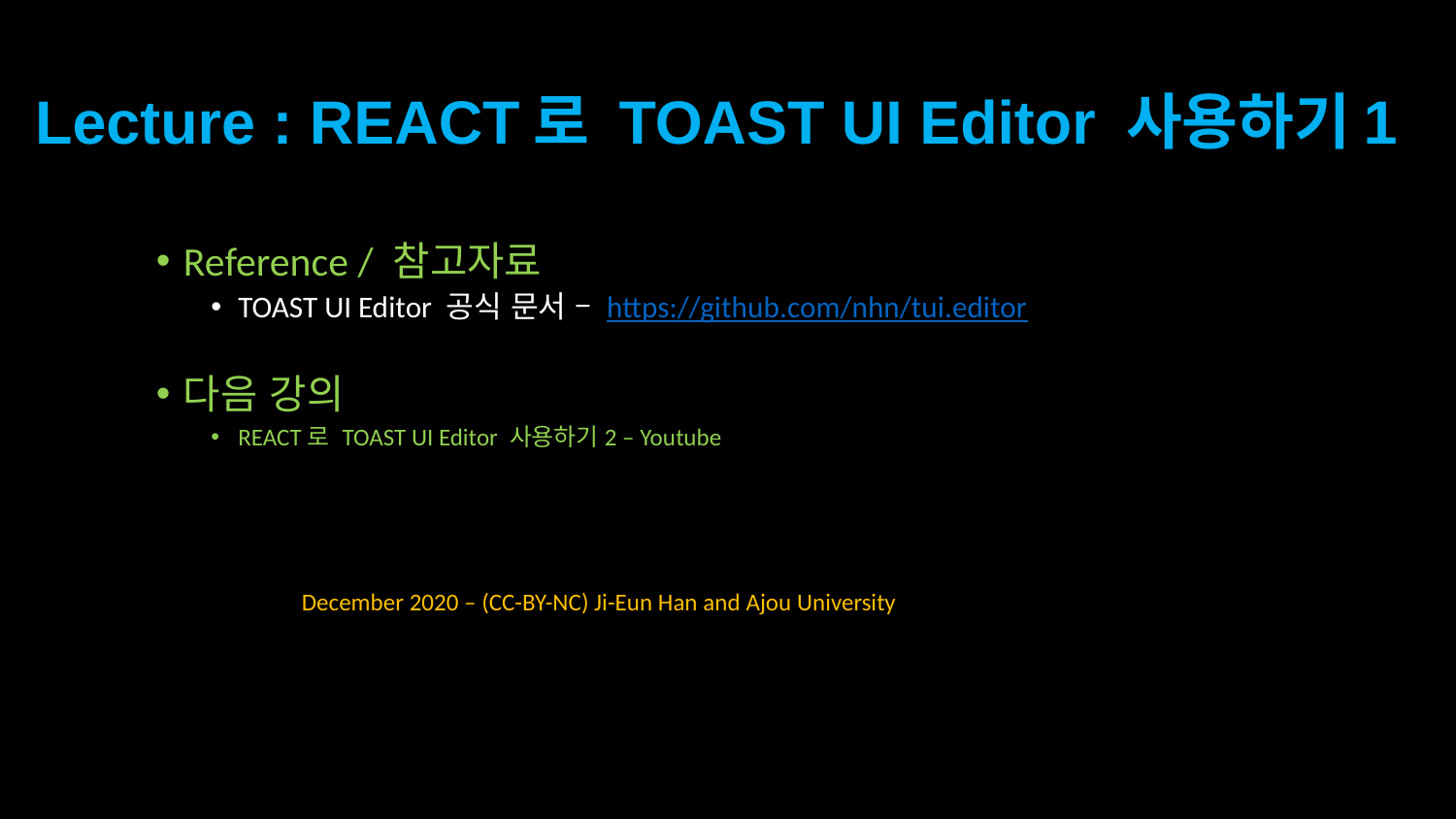

Lecture : REACT로 TOAST UI Editor 사용하기1
Reference / 참고자료
TOAST UI Editor 공식 문서 – https://github.com/nhn/tui.editor

다음 강의
REACT로 TOAST UI Editor 사용하기2 – Youtube

	December 2020 – (CC-BY-NC) Ji-Eun Han and Ajou University